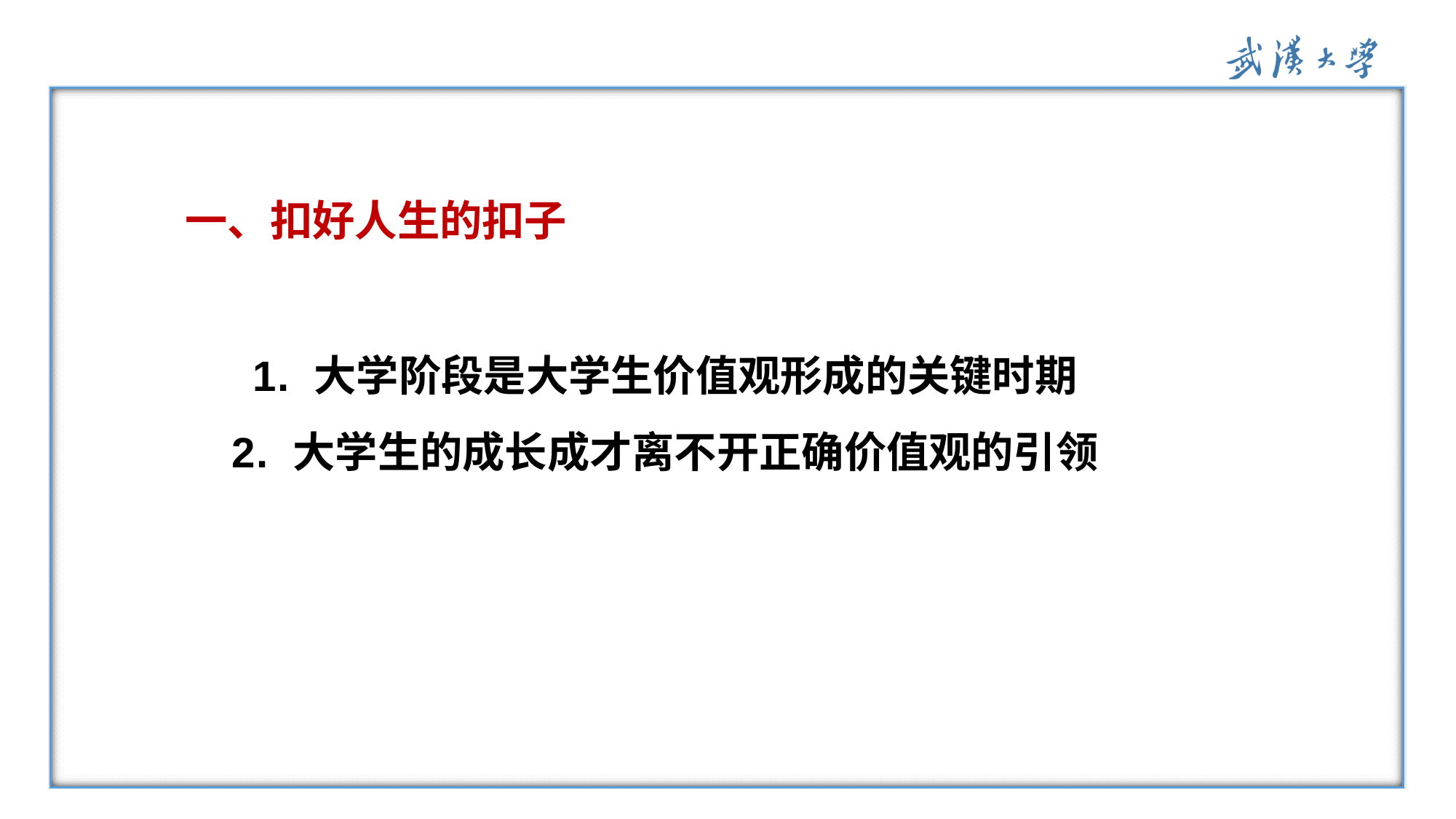

一、扣好人生的扣子
大学阶段是大学生价值观形成的关键时期
大学生的成长成才离不开正确价值观的引领